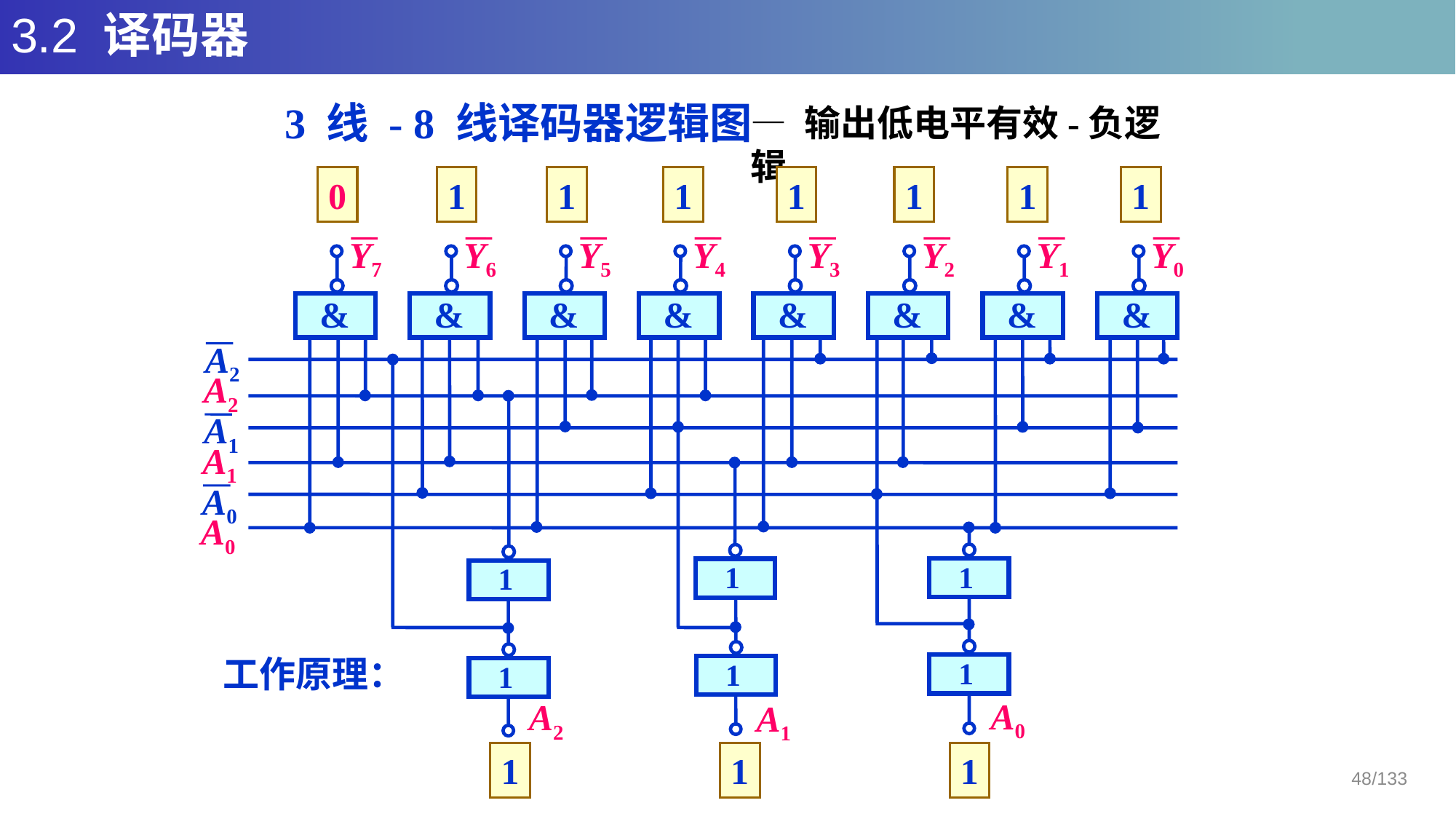

# 3.2 译码器
3 线 - 8 线译码器逻辑图
— 输出低电平有效-负逻辑
1
1
1
1
1
1
1
0
1
1
1
1
1
1
0
1
1
1
1
1
1
0
1
1
1
1
1
1
0
1
1
1
1
1
1
0
1
1
1
1
1
1
0
1
1
1
1
1
1
0
1
1
1
1
1
1
0
1
1
1
1
1
1
1
Y7
Y6
Y5
Y4
Y3
Y2
Y1
Y0

&
&
&
&
&
&
&
&

A2

A2

A1

A1

A0

A0

1
1
1

1
1
1

A0
A2
A1

工作原理：
0
0
0
0
0
1
0
1
0
0
1
1
1
0
0
1
0
1
1
1
0
1
1
1
48/133